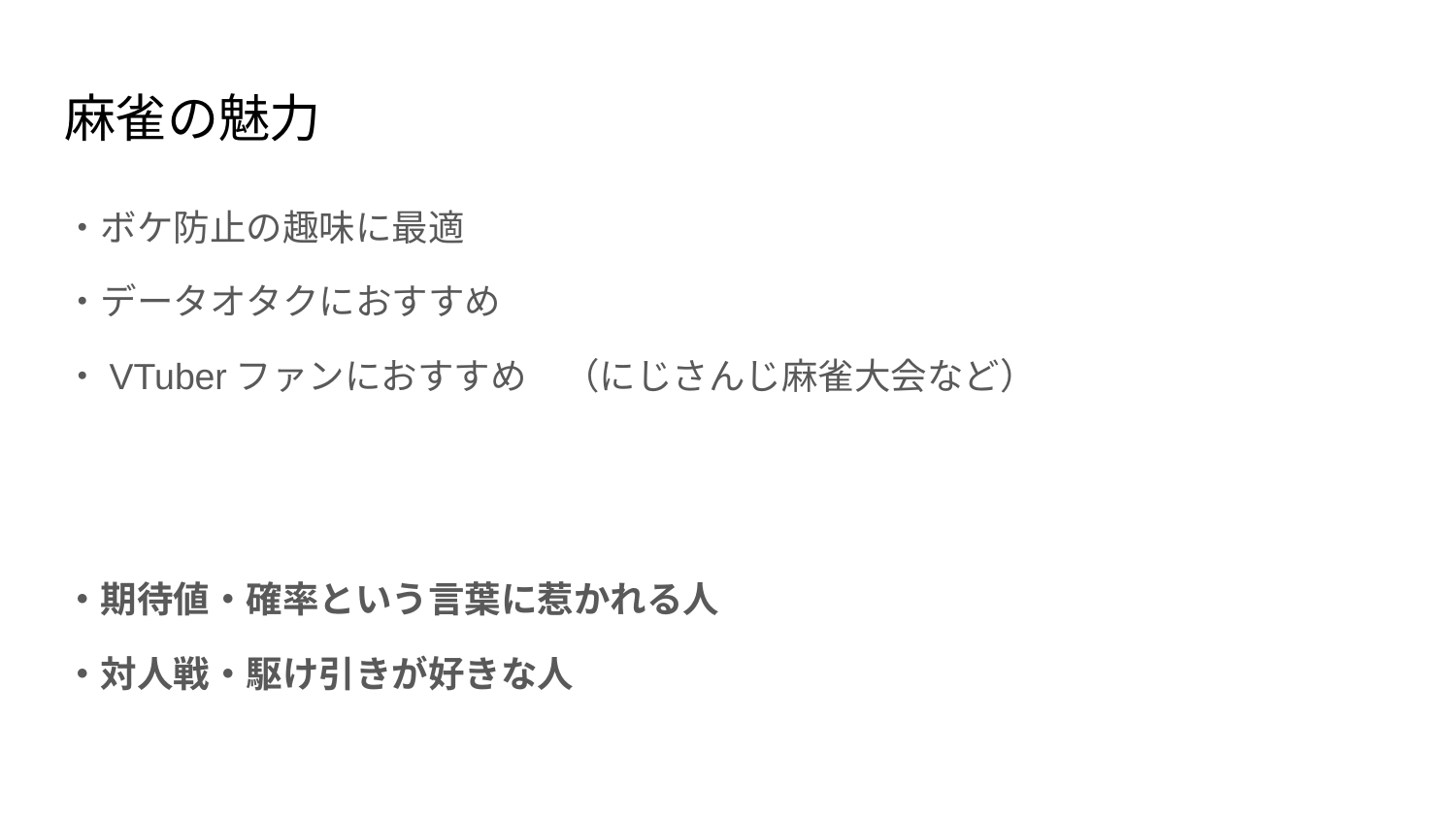

# 麻雀の魅力
・ボケ防止の趣味に最適
・データオタクにおすすめ
・VTuberファンにおすすめ　（にじさんじ麻雀大会など）

・期待値・確率という言葉に惹かれる人
・対人戦・駆け引きが好きな人